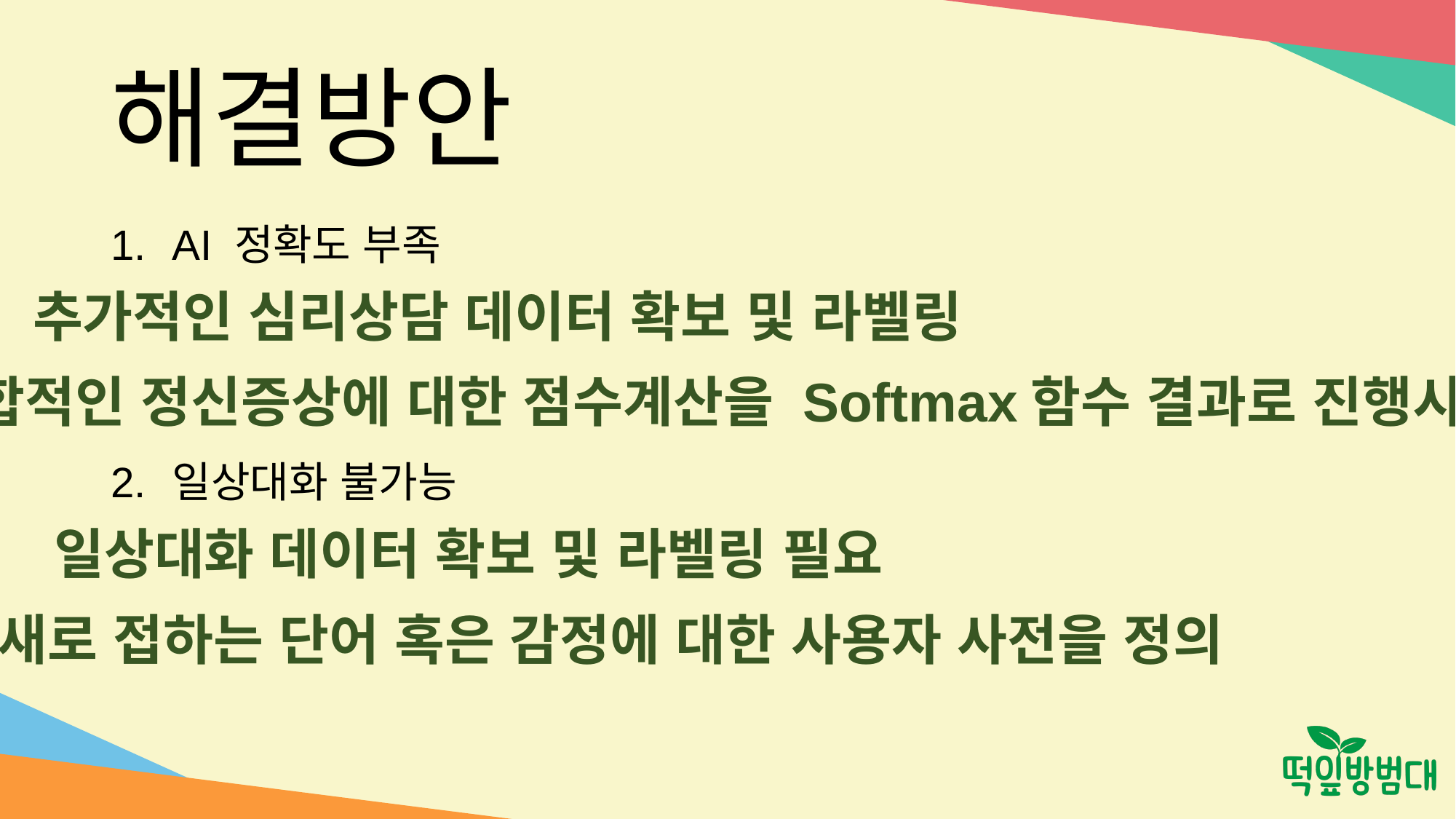

# 해결방안
AI 정확도 부족
추가적인 심리상담 데이터 확보 및 라벨링
복합적인 정신증상에 대한 점수계산을 Softmax함수 결과로 진행시도
일상대화 불가능
일상대화 데이터 확보 및 라벨링 필요
새로 접하는 단어 혹은 감정에 대한 사용자 사전을 정의